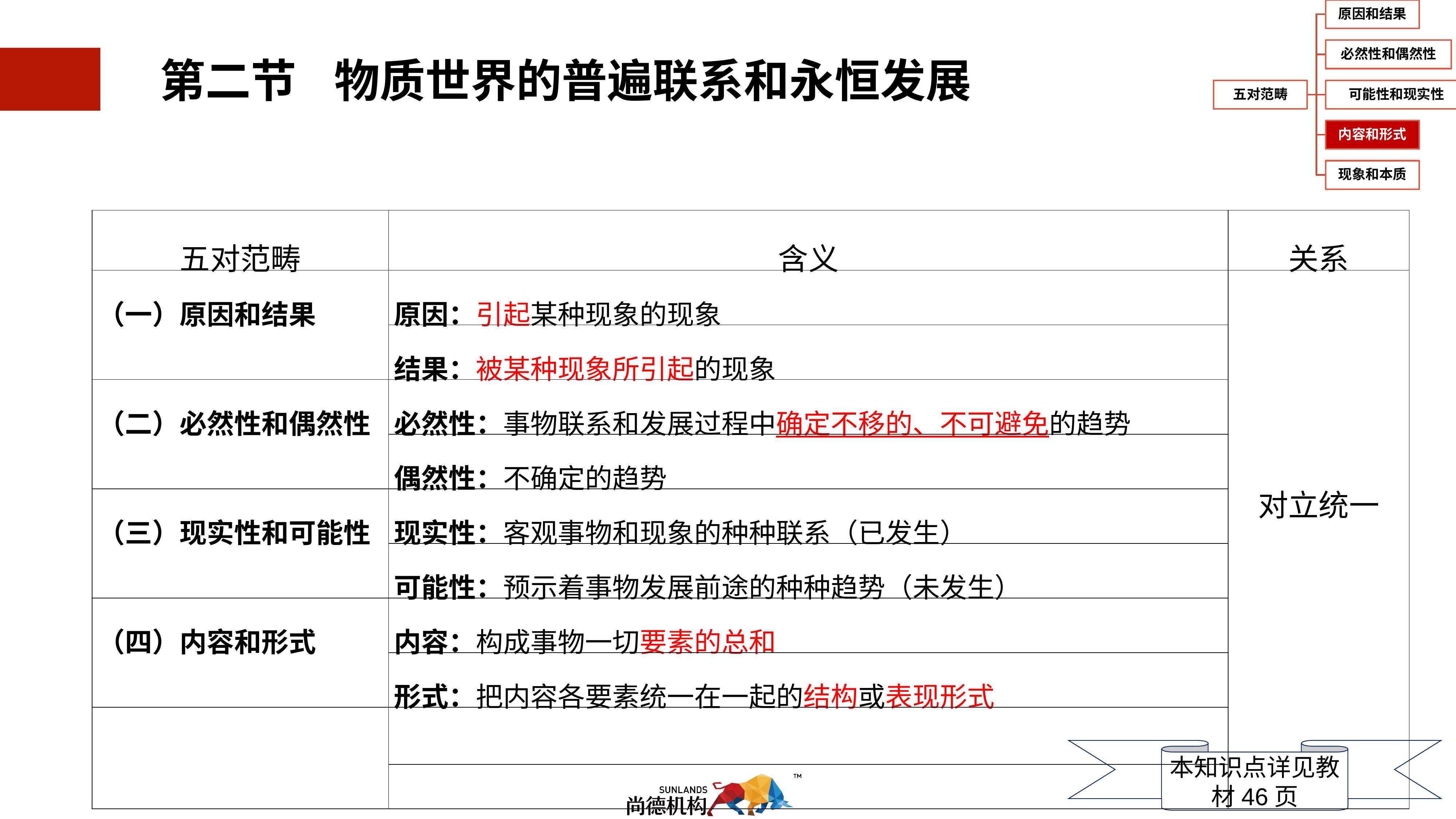

1.2.3.4内容和形式
五对范畴
原因和结果
必然性和偶然性
可能性和现实性
内容和形式
现象和本质
| 五对范畴 | 含义 | 关系 |
| --- | --- | --- |
| （一）原因和结果 | 原因：引起某种现象的现象 | 对立统一 |
|  | 结果：被某种现象所引起的现象 |  |
| （二）必然性和偶然性 | 必然性：事物联系和发展过程中确定不移的、不可避免的趋势 |  |
|  | 偶然性：不确定的趋势 |  |
| （三）现实性和可能性 | 现实性：客观事物和现象的种种联系（已发生） |  |
|  | 可能性：预示着事物发展前途的种种趋势（未发生） |  |
| （四）内容和形式 | 内容：构成事物一切要素的总和 |  |
|  | 形式：把内容各要素统一在一起的结构或表现形式 |  |
|  |  |  |
|  |  |  |
本知识点详见教材46页